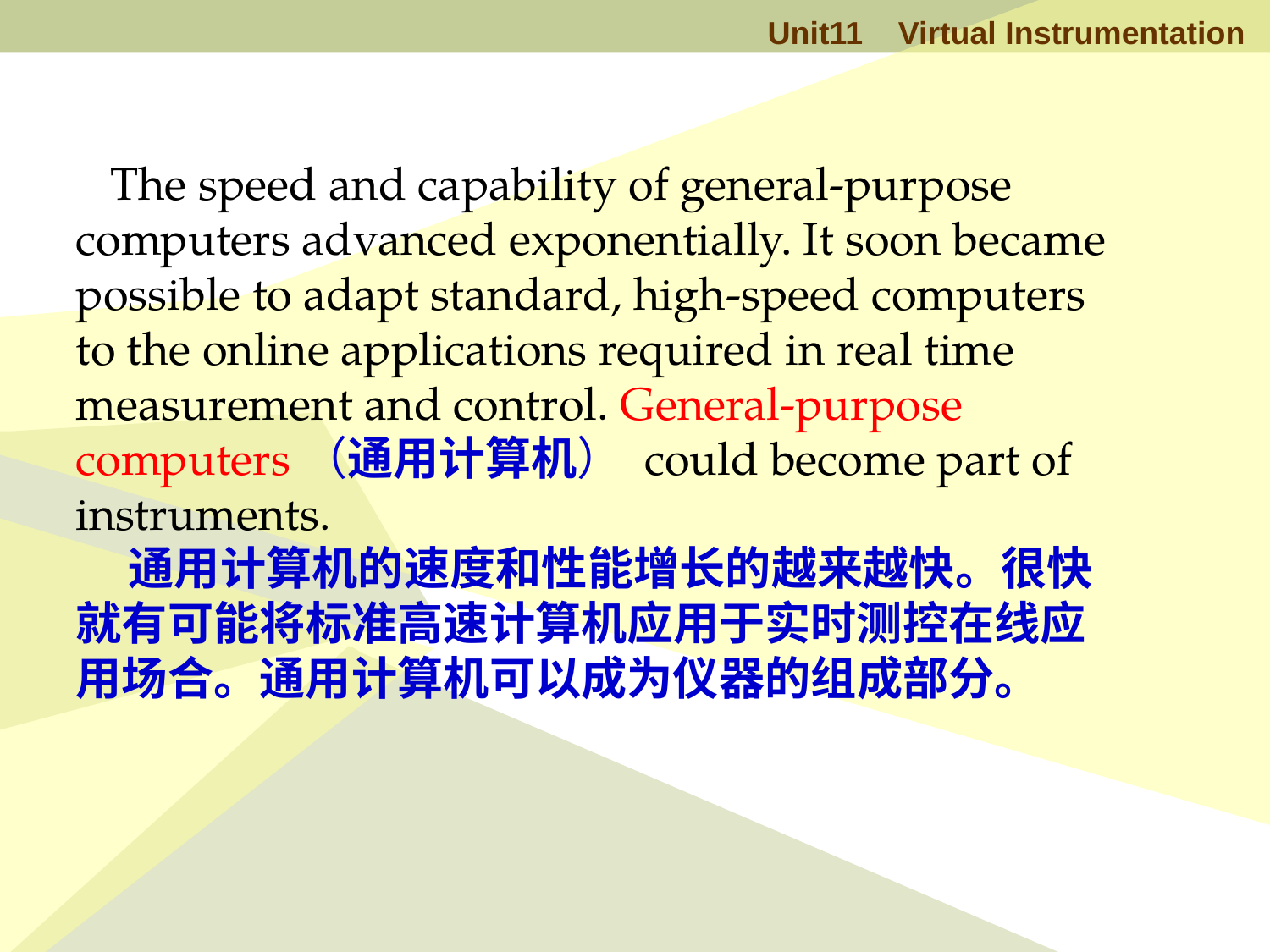

The speed and capability of general-purpose computers advanced exponentially. It soon became possible to adapt standard, high-speed computers to the online applications required in real time measurement and control. General-purpose computers（通用计算机） could become part of instruments.
    通用计算机的速度和性能增长的越来越快。很快就有可能将标准高速计算机应用于实时测控在线应用场合。通用计算机可以成为仪器的组成部分。